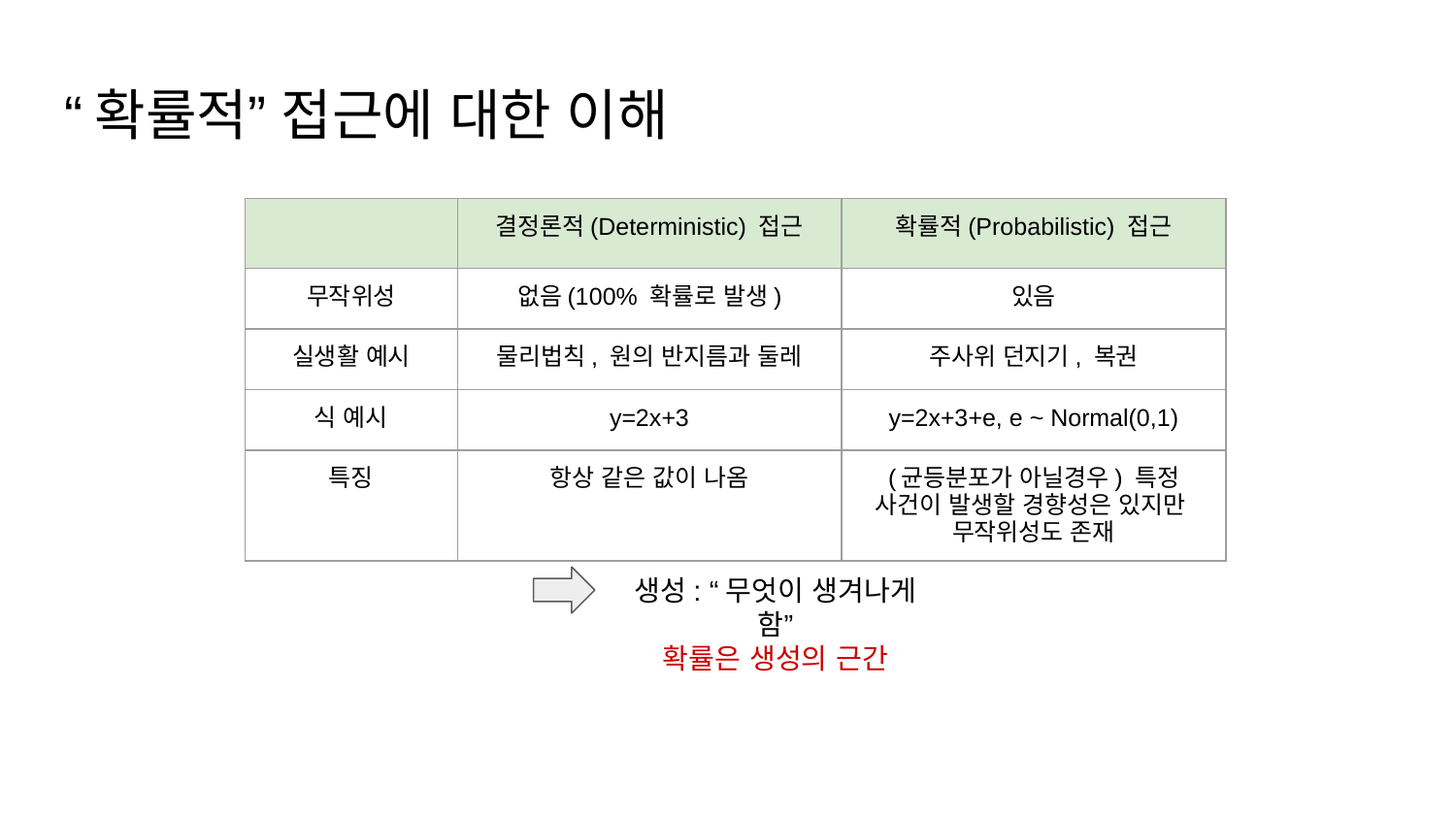

# “확률적” 접근에 대한 이해

|  | 결정론적(Deterministic) 접근 | 확률적(Probabilistic) 접근 |
| --- | --- | --- |
| 무작위성 | 없음(100% 확률로 발생) | 있음 |
| 실생활 예시 | 물리법칙, 원의 반지름과 둘레 | 주사위 던지기, 복권 |
| 식 예시 | y=2x+3 | y=2x+3+e, e ~ Normal(0,1) |
| 특징 | 항상 같은 값이 나옴 | (균등분포가 아닐경우) 특정 사건이 발생할 경향성은 있지만 무작위성도 존재 |
생성: “무엇이 생겨나게 함”
확률은 생성의 근간